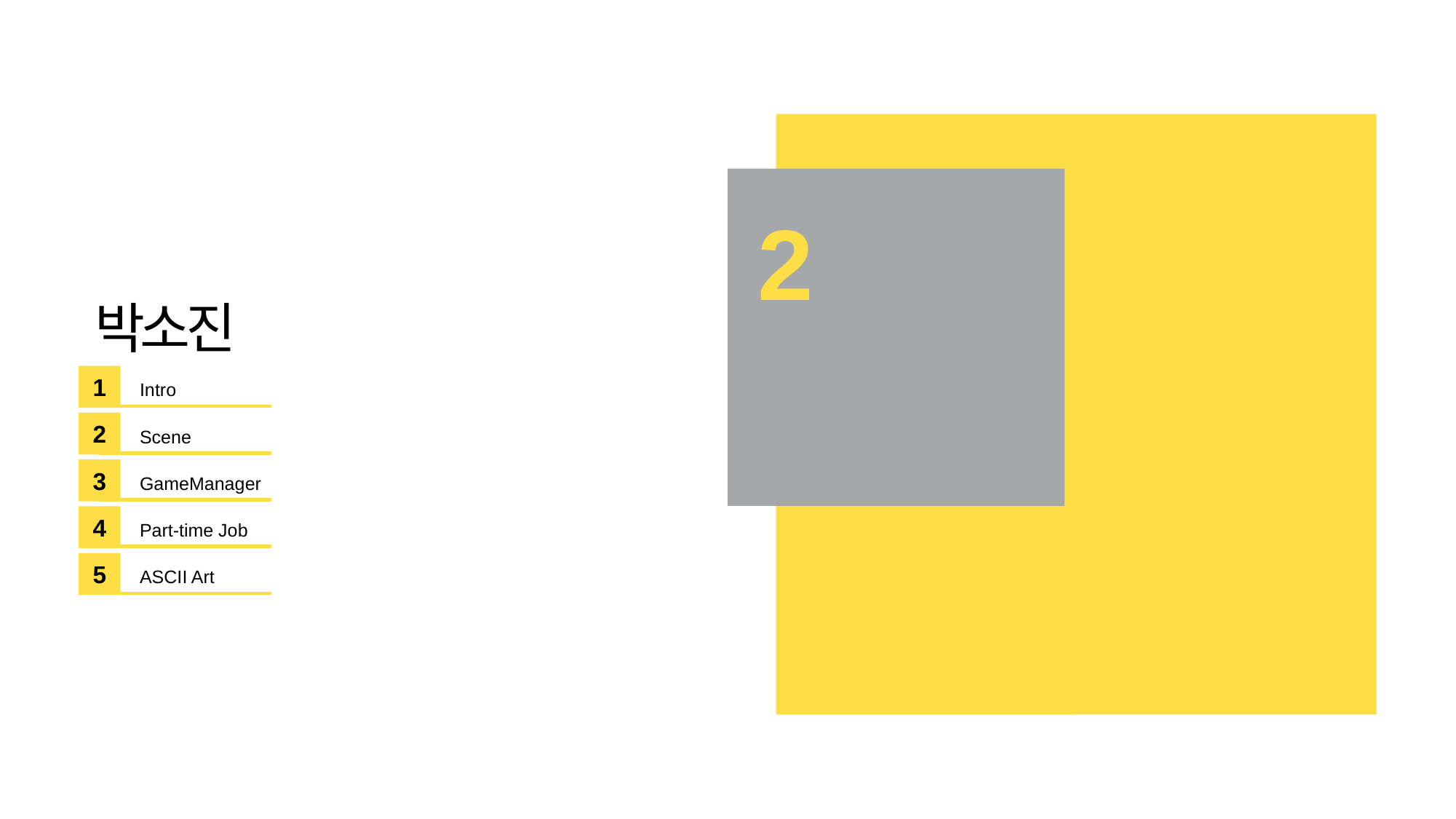

2
박소진
1
Intro
2
Scene
3
GameManager
4
Part-time Job
5
ASCII Art